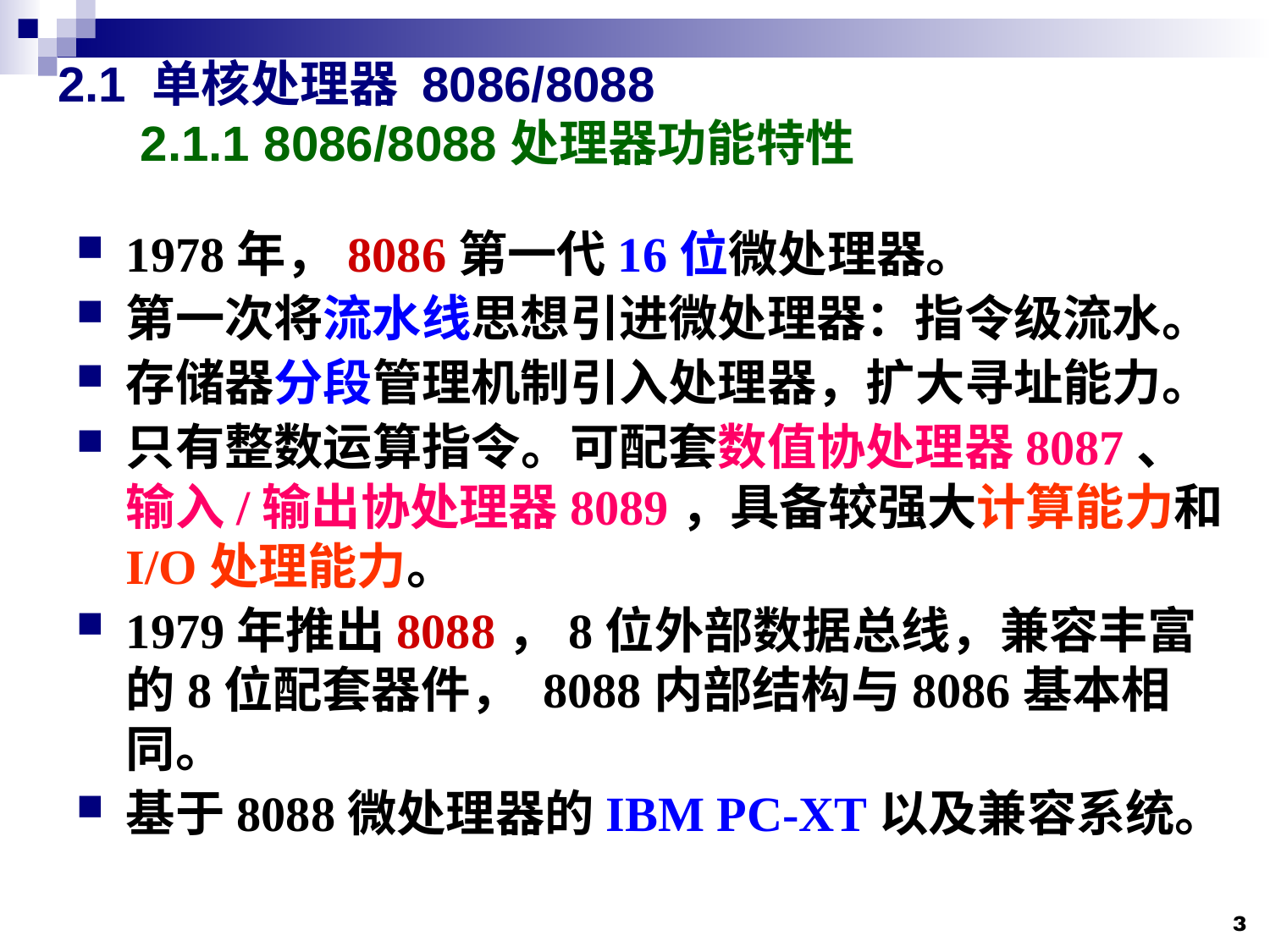

# 2.1 单核处理器 8086/8088 2.1.1 8086/8088处理器功能特性
1978年，8086第一代16位微处理器。
第一次将流水线思想引进微处理器：指令级流水。
存储器分段管理机制引入处理器，扩大寻址能力。
只有整数运算指令。可配套数值协处理器8087、
输入/输出协处理器8089，具备较强大计算能力和I/O处理能力。
1979年推出8088，8位外部数据总线，兼容丰富的8位配套器件， 8088内部结构与8086基本相同。
基于8088微处理器的IBM PC-XT以及兼容系统。
3